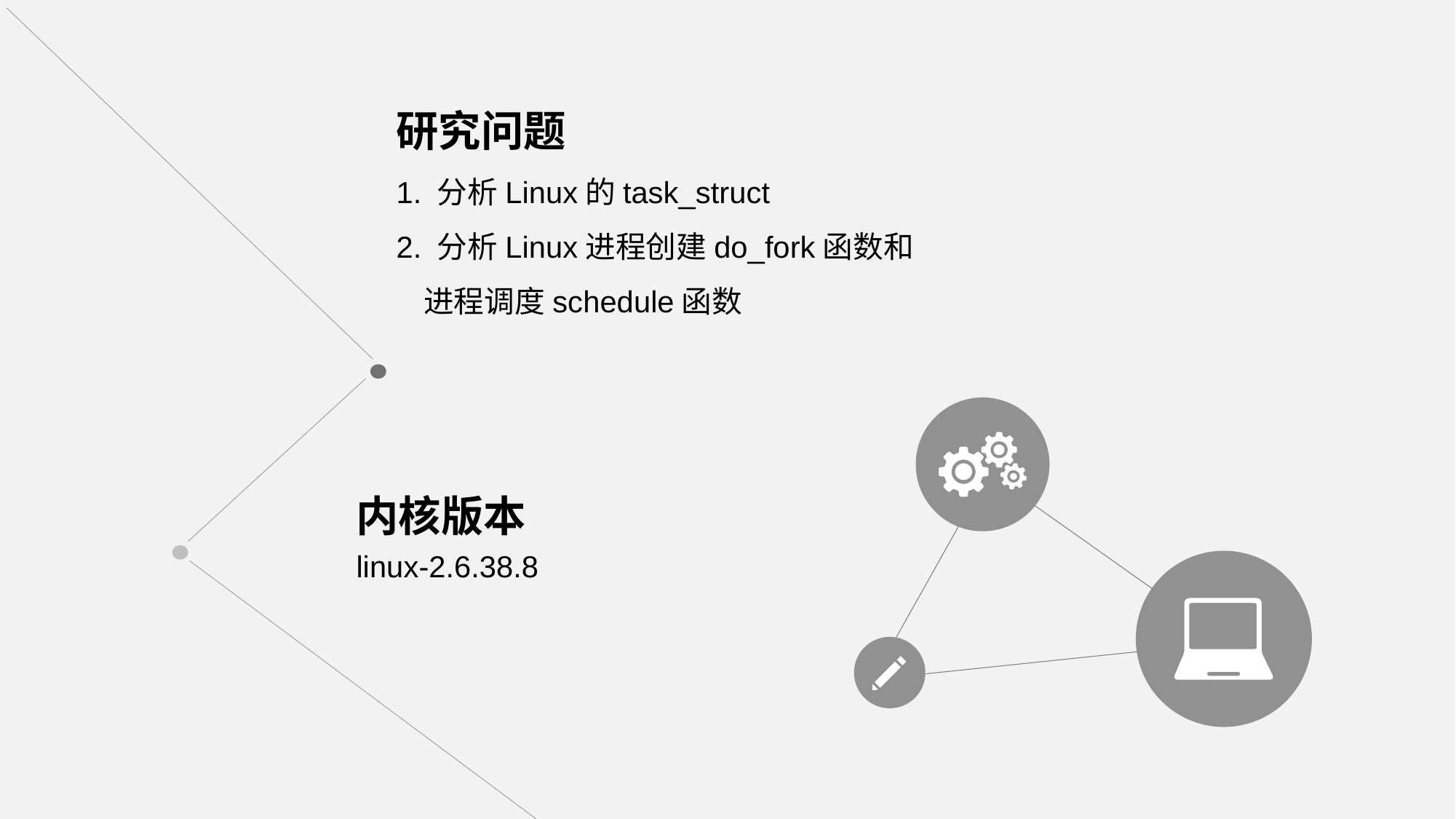

研究问题
1. 分析Linux的task_struct
2. 分析Linux进程创建do_fork函数和
   进程调度schedule函数

内核版本
linux-2.6.38.8